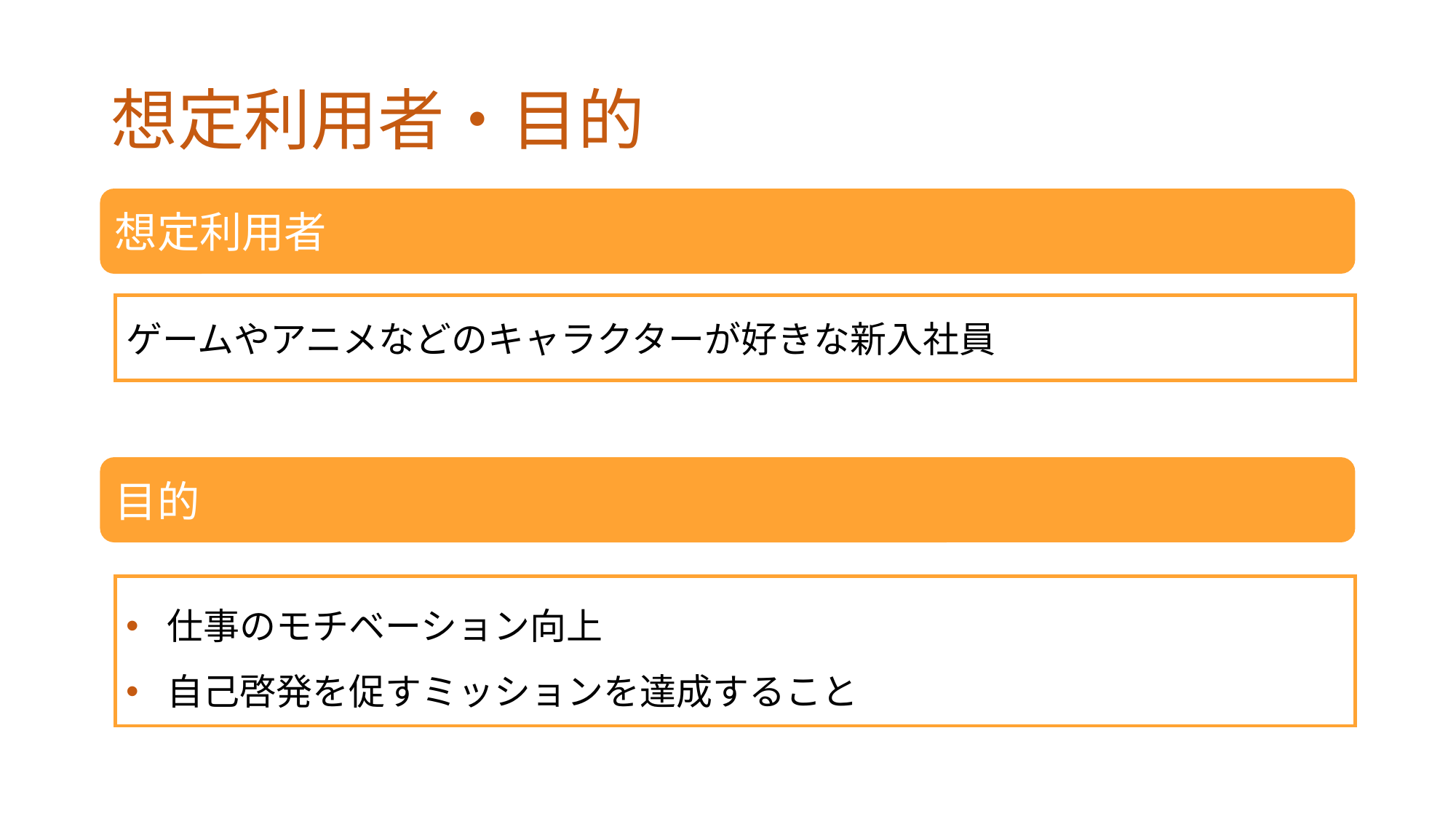

# 想定利用者・目的
想定利用者

ゲームやアニメなどのキャラクターが好きな新入社員
目的
仕事のモチベーション向上
自己啓発を促すミッションを達成すること